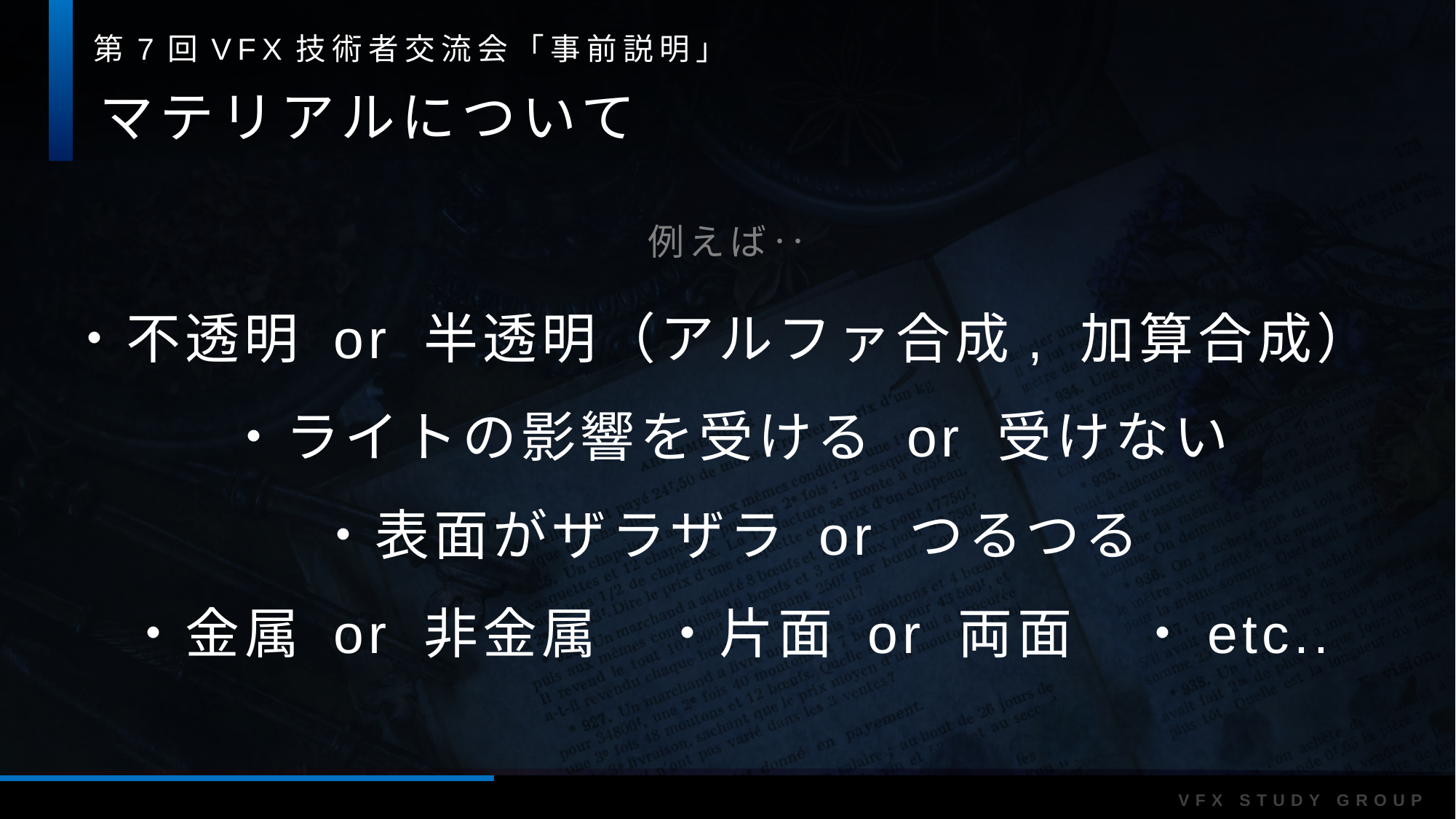

マテリアルについて
例えば‥
・不透明 or 半透明（アルファ合成, 加算合成）
・ライトの影響を受ける or 受けない
・表面がザラザラ or つるつる
・金属 or 非金属　・片面 or 両面　・etc..